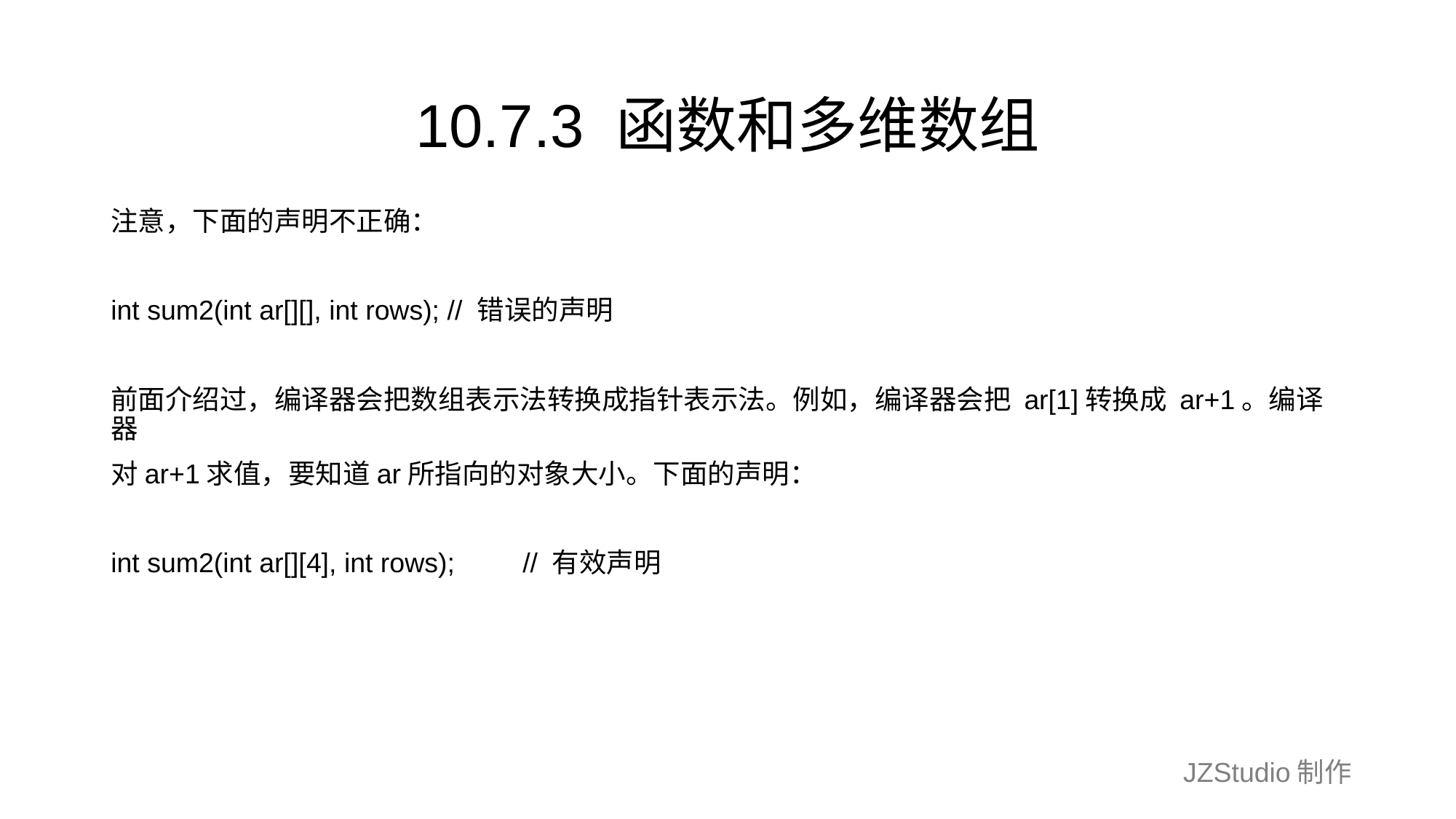

# 10.7.3 函数和多维数组
注意，下面的声明不正确：

int sum2(int ar[][], int rows); // 错误的声明

前面介绍过，编译器会把数组表示法转换成指针表示法。例如，编译器会把 ar[1]转换成 ar+1。编译器
对ar+1求值，要知道ar所指向的对象大小。下面的声明：

int sum2(int ar[][4], int rows);　　// 有效声明